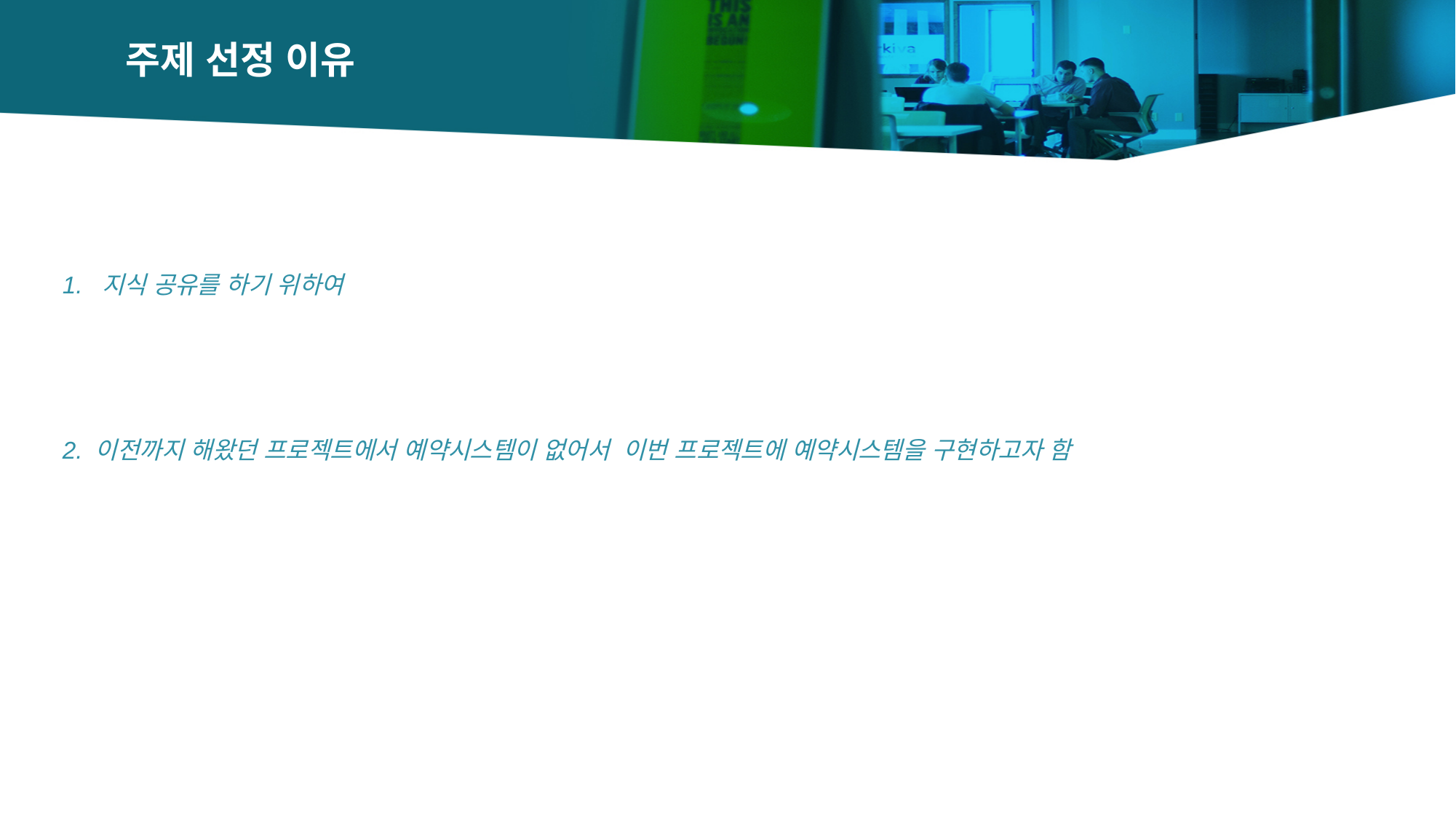

# 주제 선정 이유

1.  지식 공유를 하기 위하여

2. 이전까지 해왔던 프로젝트에서 예약시스템이 없어서  이번 프로젝트에 예약시스템을 구현하고자 함